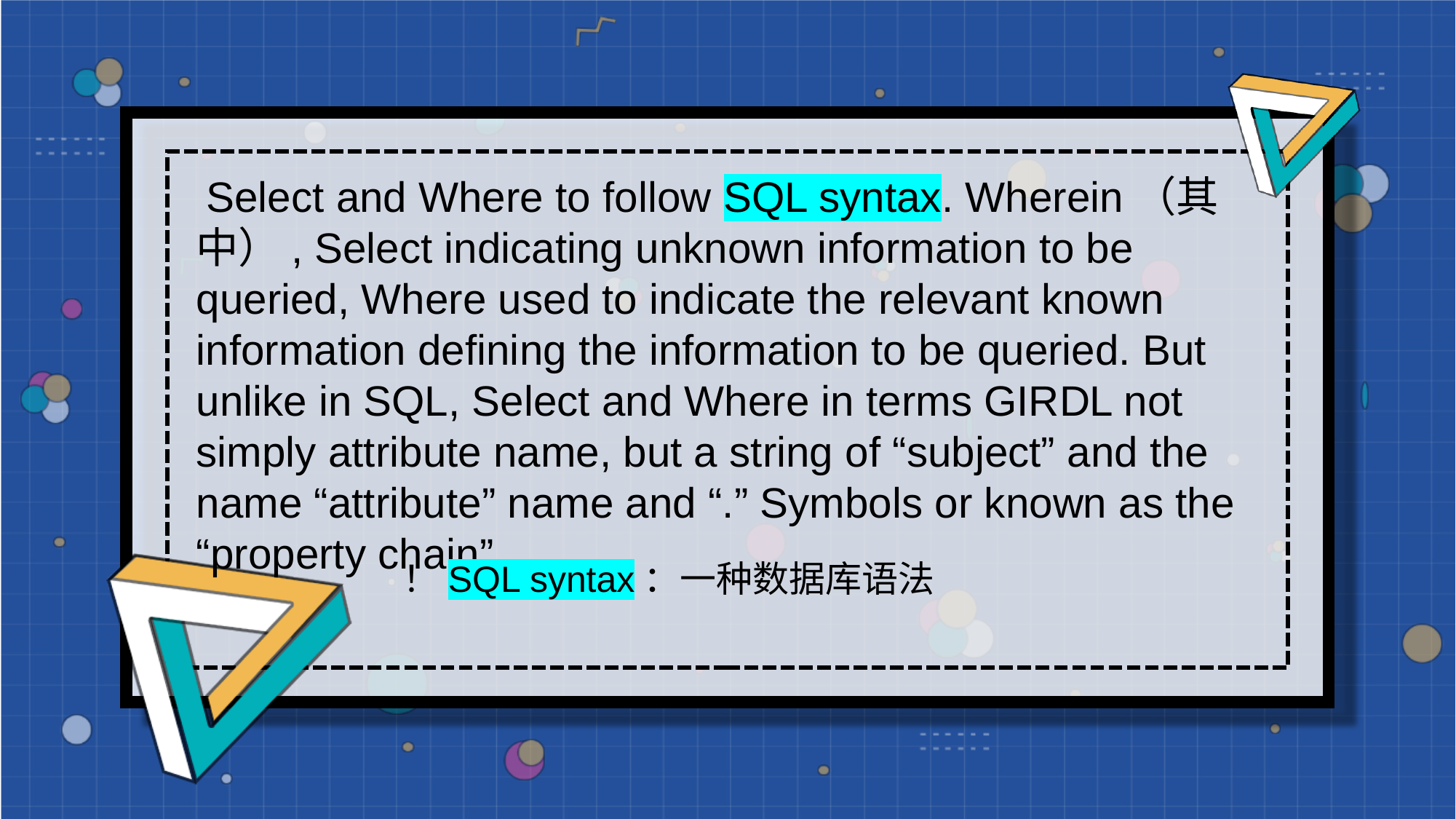

Select and Where to follow SQL syntax. Wherein（其中）, Select indicating unknown information to be queried, Where used to indicate the relevant known information defining the information to be queried. But unlike in SQL, Select and Where in terms GIRDL not simply attribute name, but a string of “subject” and the name “attribute” name and “.” Symbols or known as the “property chain”.
！SQL syntax：一种数据库语法